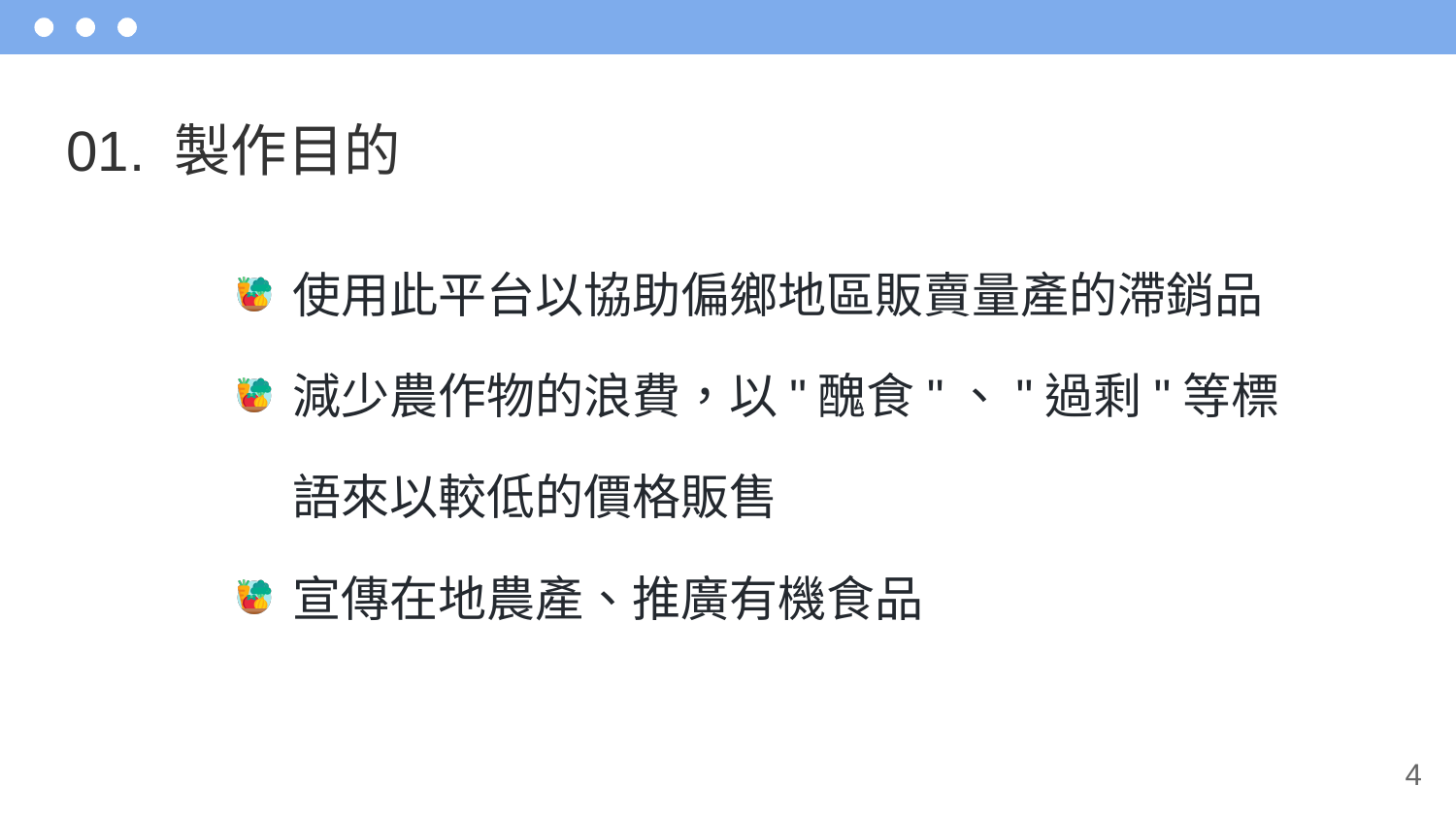

01. 製作目的
使用此平台以協助偏鄉地區販賣量產的滯銷品
減少農作物的浪費，以"醜食"、"過剩"等標語來以較低的價格販售
宣傳在地農產、推廣有機食品